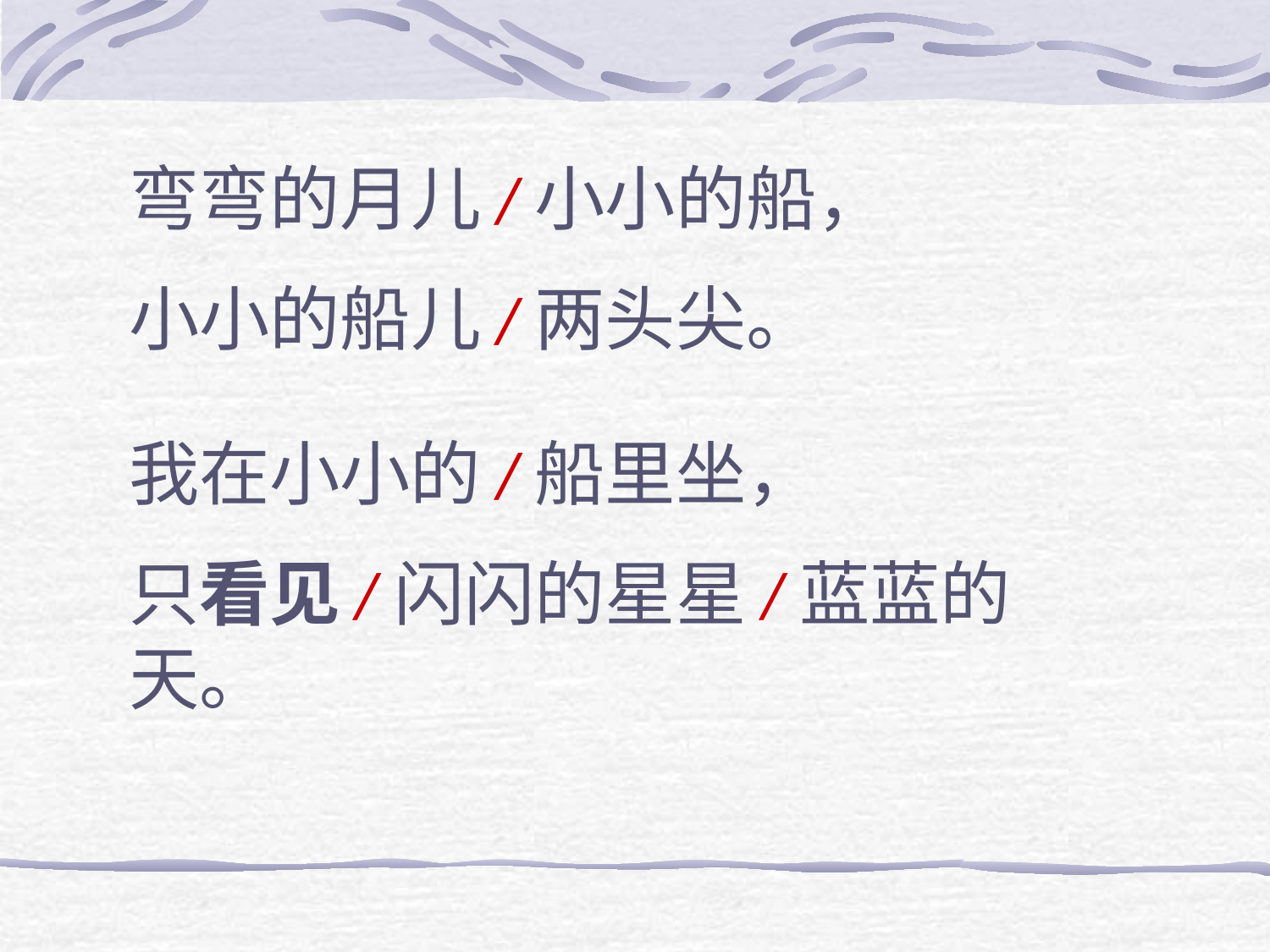

弯弯的月儿/小小的船，
小小的船儿/两头尖。
我在小小的/船里坐，
只看见/闪闪的星星/蓝蓝的天。